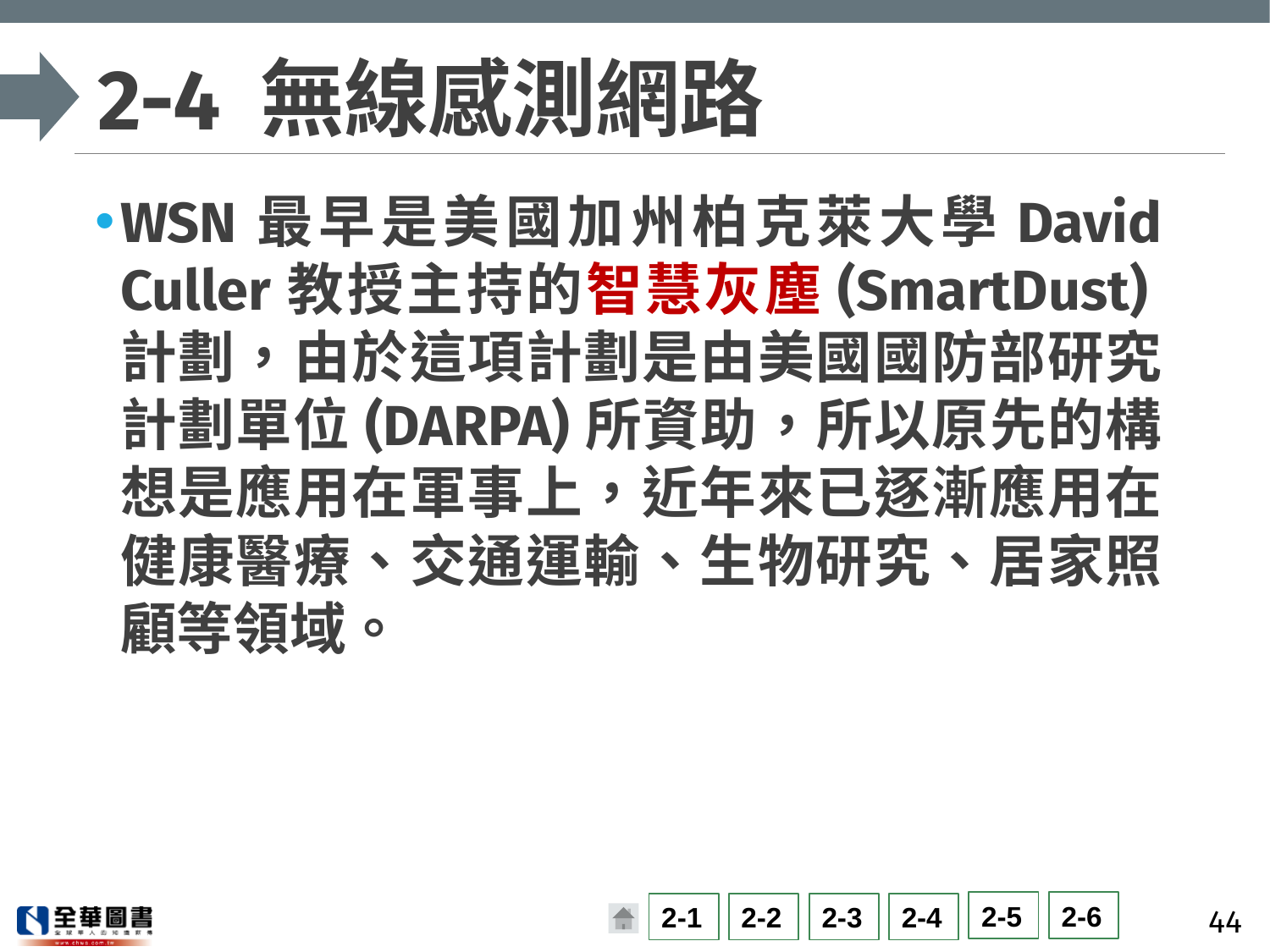

# 2-4 無線感測網路
WSN最早是美國加州柏克萊大學David Culler教授主持的智慧灰塵(SmartDust)計劃，由於這項計劃是由美國國防部研究計劃單位(DARPA)所資助，所以原先的構想是應用在軍事上，近年來已逐漸應用在健康醫療、交通運輸、生物研究、居家照顧等領域。
44